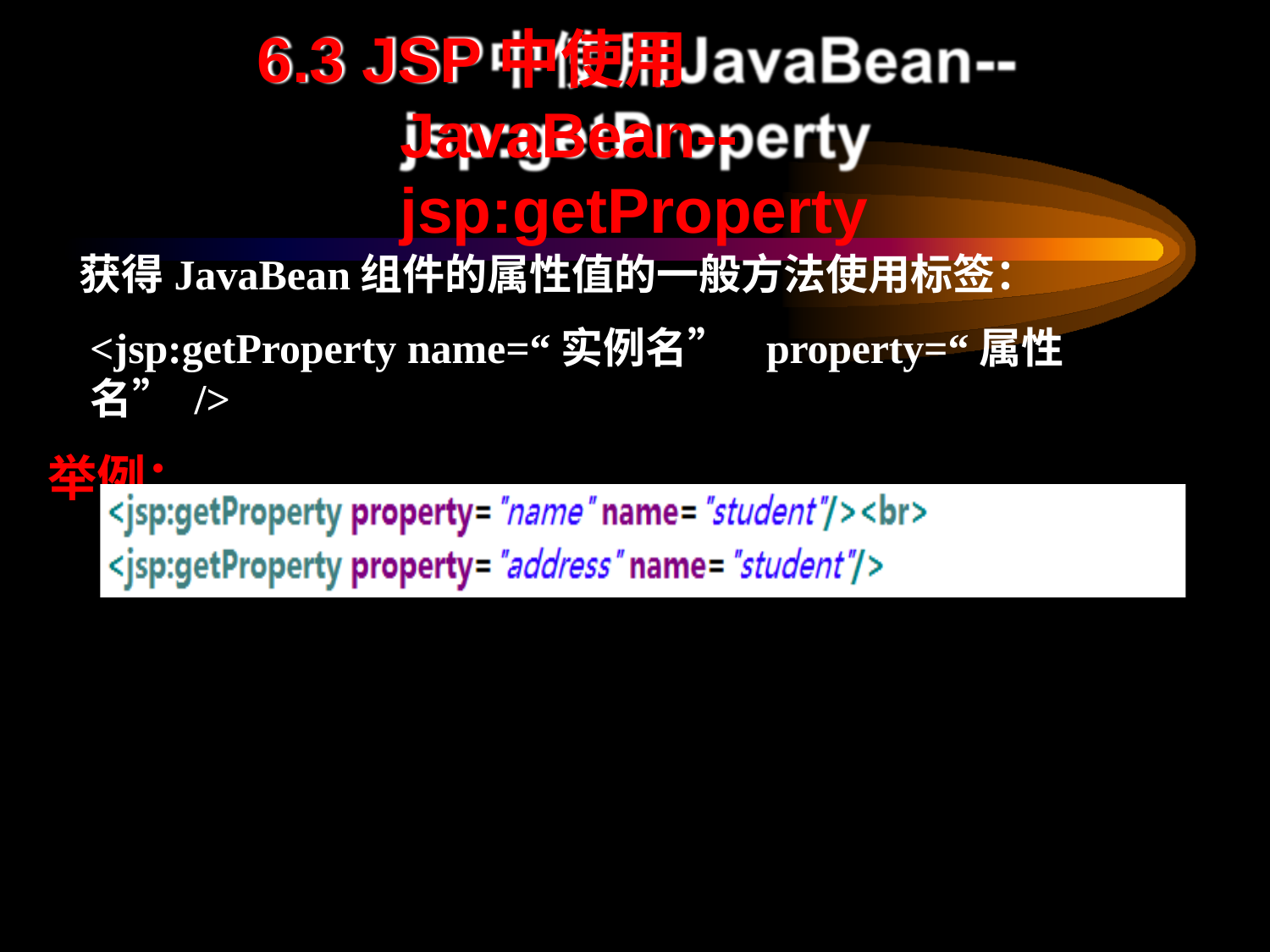

# 6.3 JSP中使用JavaBean--  jsp:getProperty

获得JavaBean组件的属性值的一般方法使用标签：
<jsp:getProperty name=“实例名”	property=“属性名” />
举例：